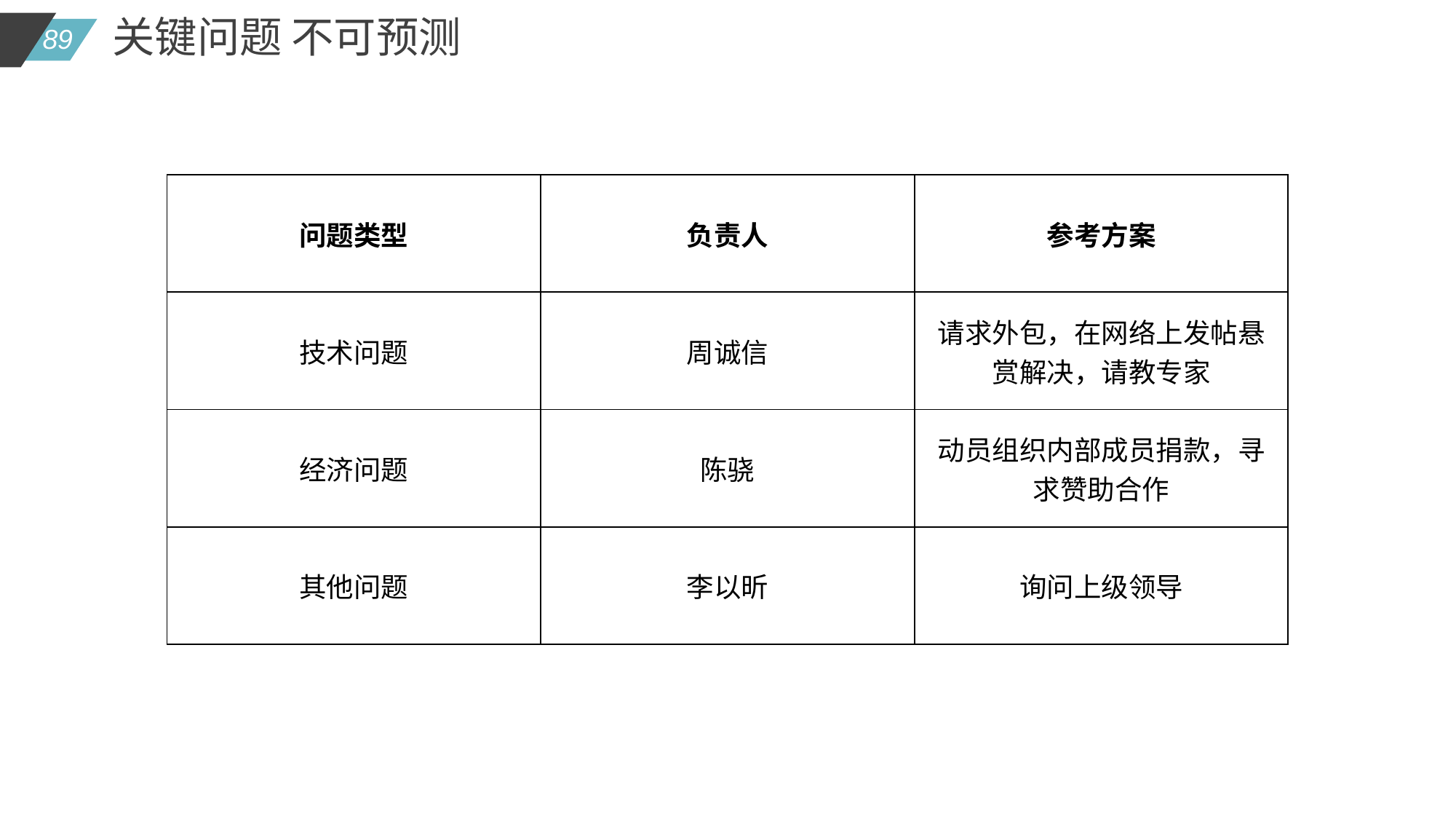

关键问题 不可预测
| 问题类型 | 负责人 | 参考方案 |
| --- | --- | --- |
| 技术问题 | 周诚信 | 请求外包，在网络上发帖悬赏解决，请教专家 |
| 经济问题 | 陈骁 | 动员组织内部成员捐款，寻求赞助合作 |
| 其他问题 | 李以昕 | 询问上级领导 |